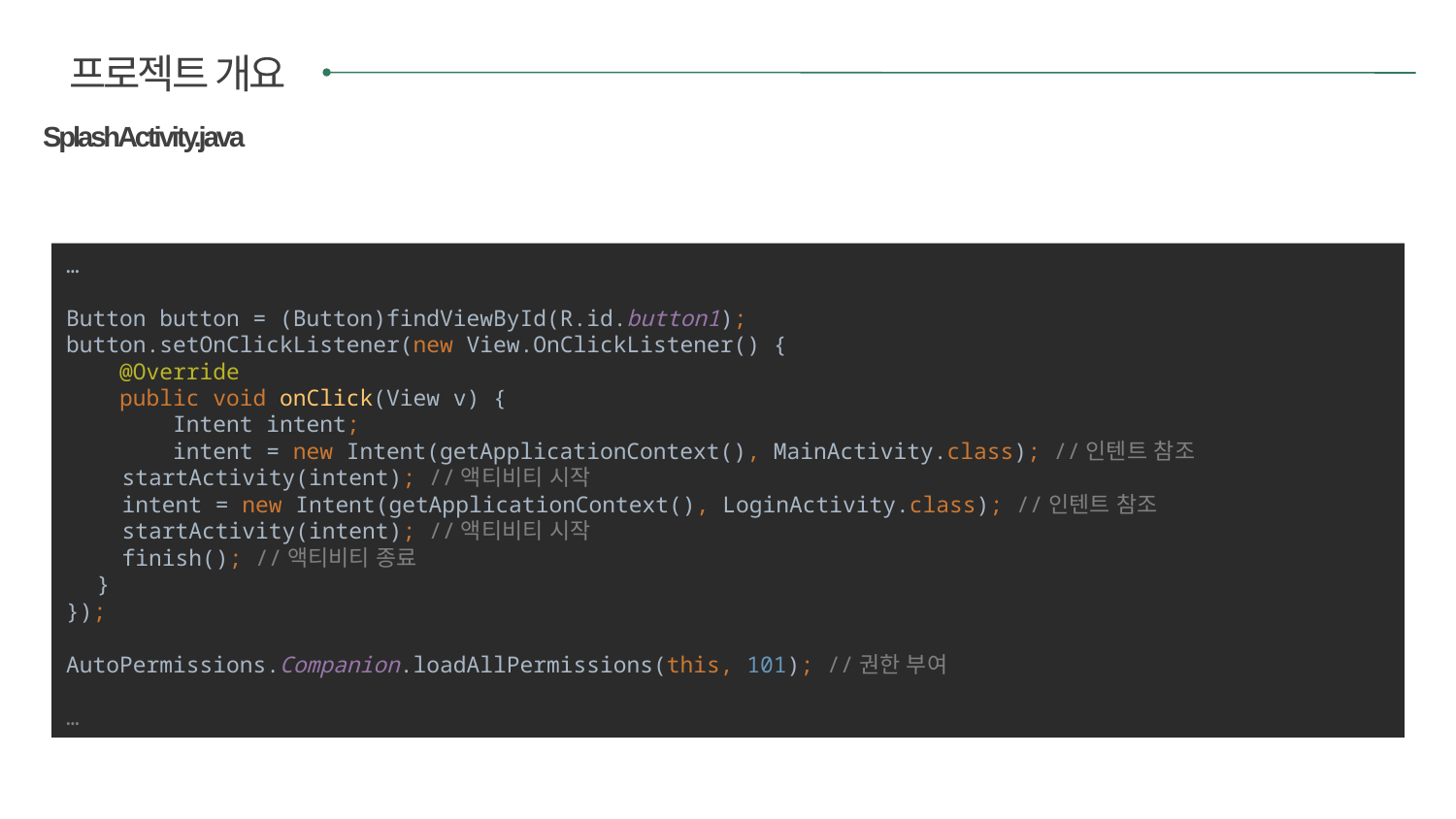

프로젝트 개요
SplashActivity.java
…

Button button = (Button)findViewById(R.id.button1);
button.setOnClickListener(new View.OnClickListener() {
    @Override
    public void onClick(View v) {
        Intent intent;
        intent = new Intent(getApplicationContext(), MainActivity.class); //인텐트 참조
        startActivity(intent); //액티비티 시작
        intent = new Intent(getApplicationContext(), LoginActivity.class); //인텐트 참조
        startActivity(intent); //액티비티 시작
        finish(); //액티비티 종료
    }
});
AutoPermissions.Companion.loadAllPermissions(this, 101); //권한 부여

…